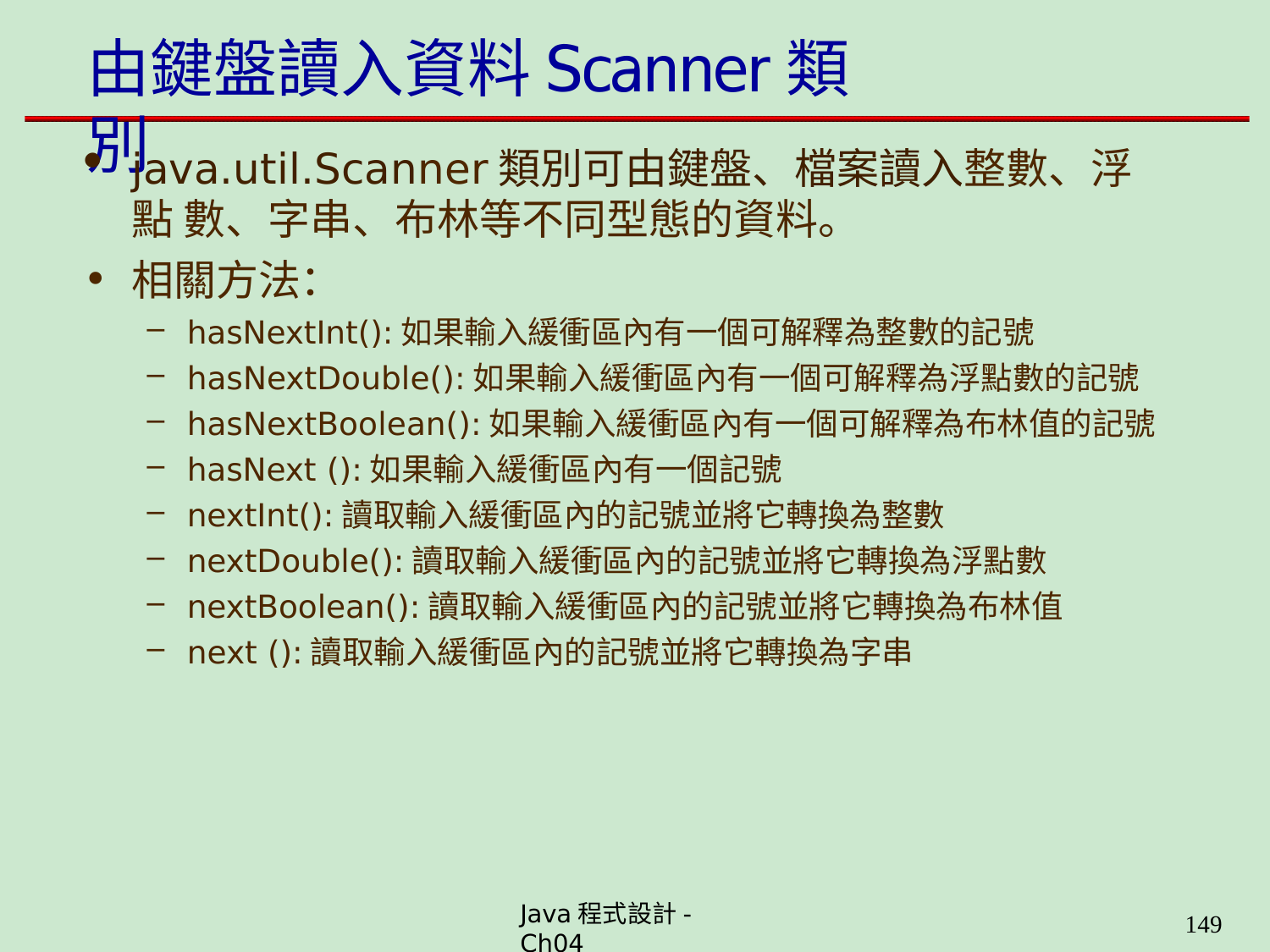

# 由鍵盤讀入資料Scanner類別
java.util.Scanner類別可由鍵盤、檔案讀入整數、浮點 數、字串、布林等不同型態的資料。
相關方法：
hasNextInt():如果輸入緩衝區內有一個可解釋為整數的記號
hasNextDouble():如果輸入緩衝區內有一個可解釋為浮點數的記號
hasNextBoolean():如果輸入緩衝區內有一個可解釋為布林值的記號
hasNext ():如果輸入緩衝區內有一個記號
nextInt():讀取輸入緩衝區內的記號並將它轉換為整數
nextDouble():讀取輸入緩衝區內的記號並將它轉換為浮點數
nextBoolean():讀取輸入緩衝區內的記號並將它轉換為布林值
next ():讀取輸入緩衝區內的記號並將它轉換為字串
Java程式設計-Ch04
149